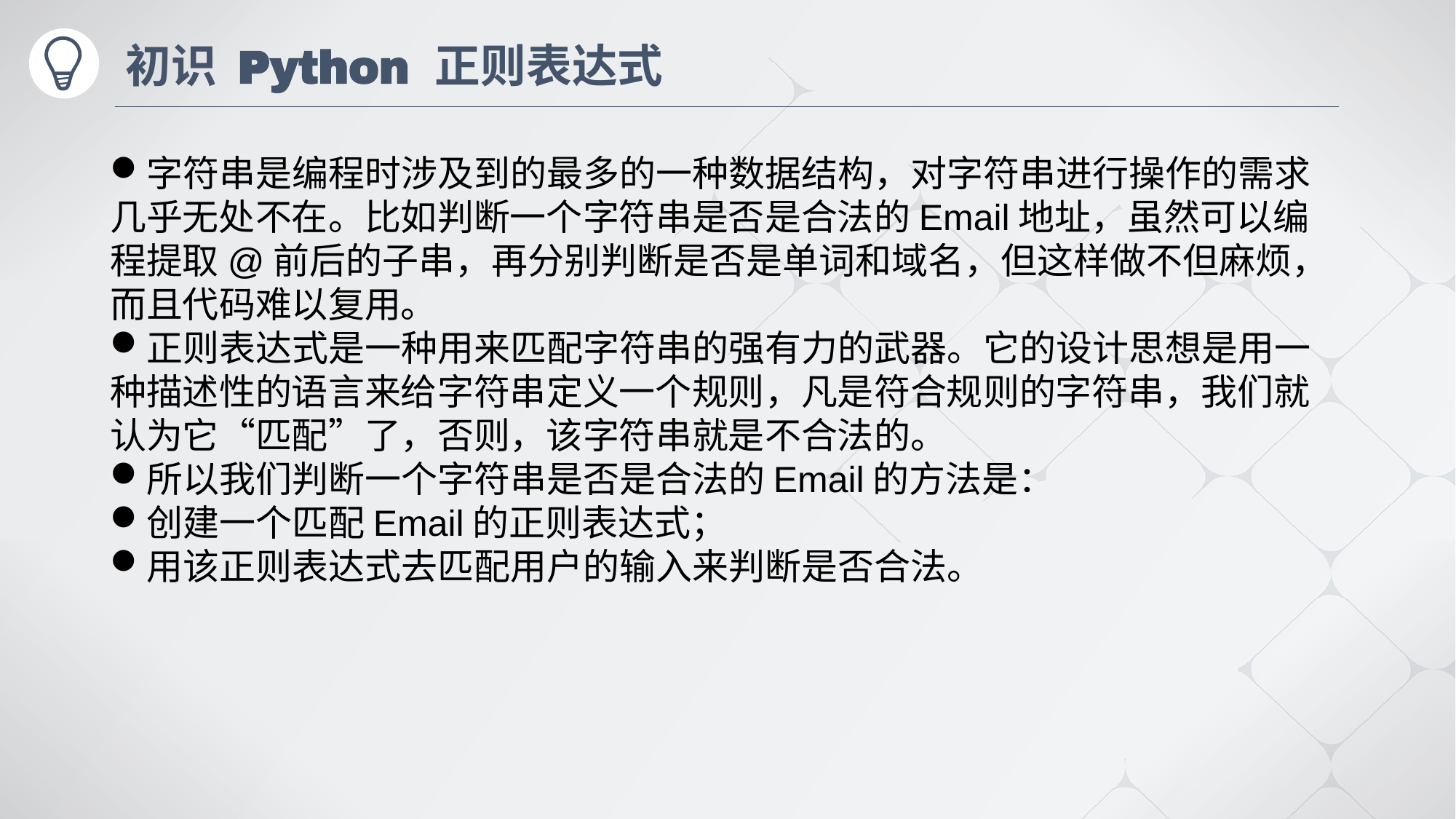

# 初识 Python 正则表达式
字符串是编程时涉及到的最多的一种数据结构，对字符串进行操作的需求几乎无处不在。比如判断一个字符串是否是合法的Email地址，虽然可以编程提取@前后的子串，再分别判断是否是单词和域名，但这样做不但麻烦，而且代码难以复用。
正则表达式是一种用来匹配字符串的强有力的武器。它的设计思想是用一种描述性的语言来给字符串定义一个规则，凡是符合规则的字符串，我们就认为它“匹配”了，否则，该字符串就是不合法的。
所以我们判断一个字符串是否是合法的Email的方法是：
创建一个匹配Email的正则表达式；
用该正则表达式去匹配用户的输入来判断是否合法。